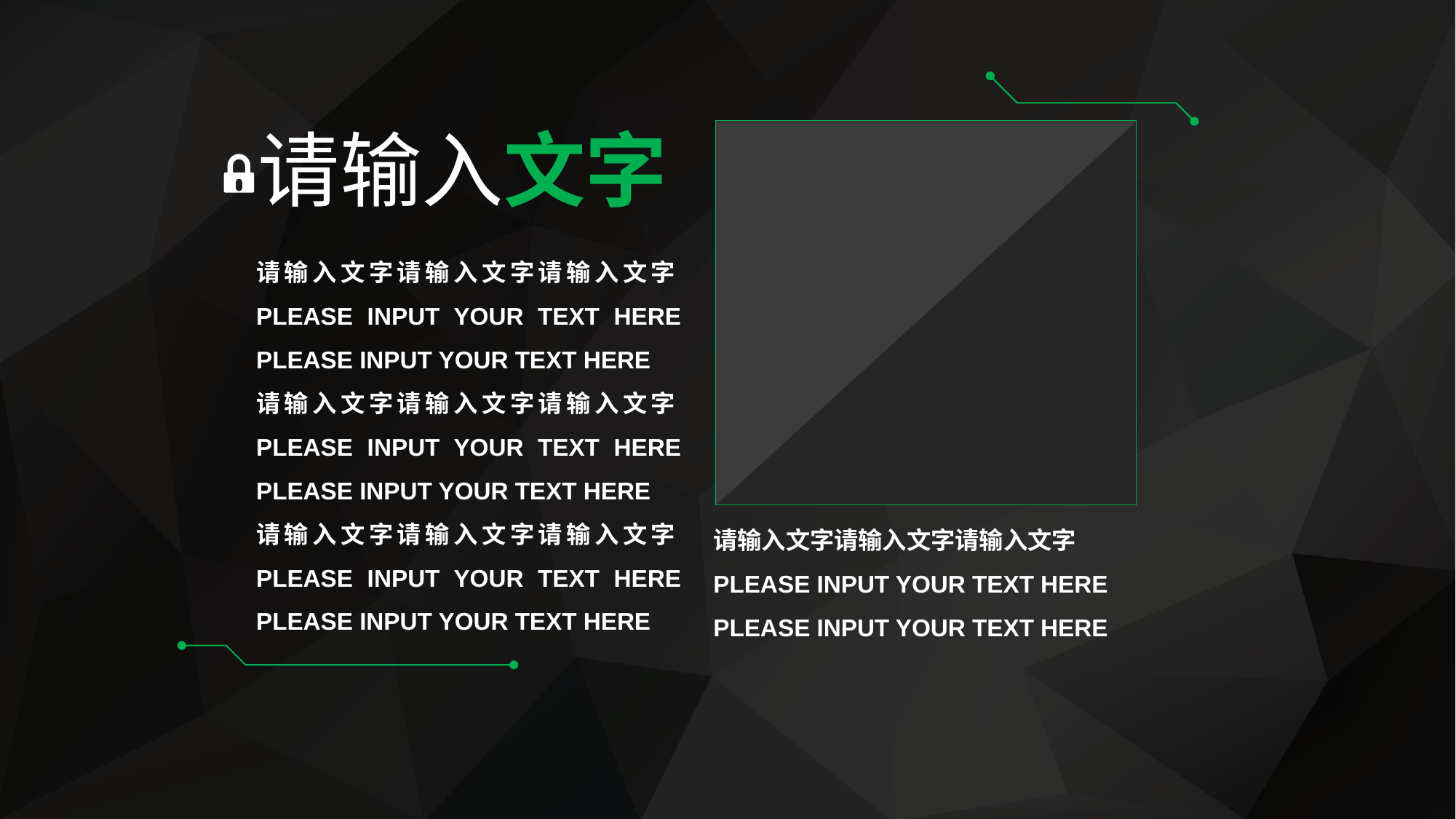

请输入文字

请输入文字请输入文字请输入文字PLEASE INPUT YOUR TEXT HERE PLEASE INPUT YOUR TEXT HERE
请输入文字请输入文字请输入文字PLEASE INPUT YOUR TEXT HERE PLEASE INPUT YOUR TEXT HERE
请输入文字请输入文字请输入文字PLEASE INPUT YOUR TEXT HERE PLEASE INPUT YOUR TEXT HERE

请输入文字请输入文字请输入文字
PLEASE INPUT YOUR TEXT HERE PLEASE INPUT YOUR TEXT HERE